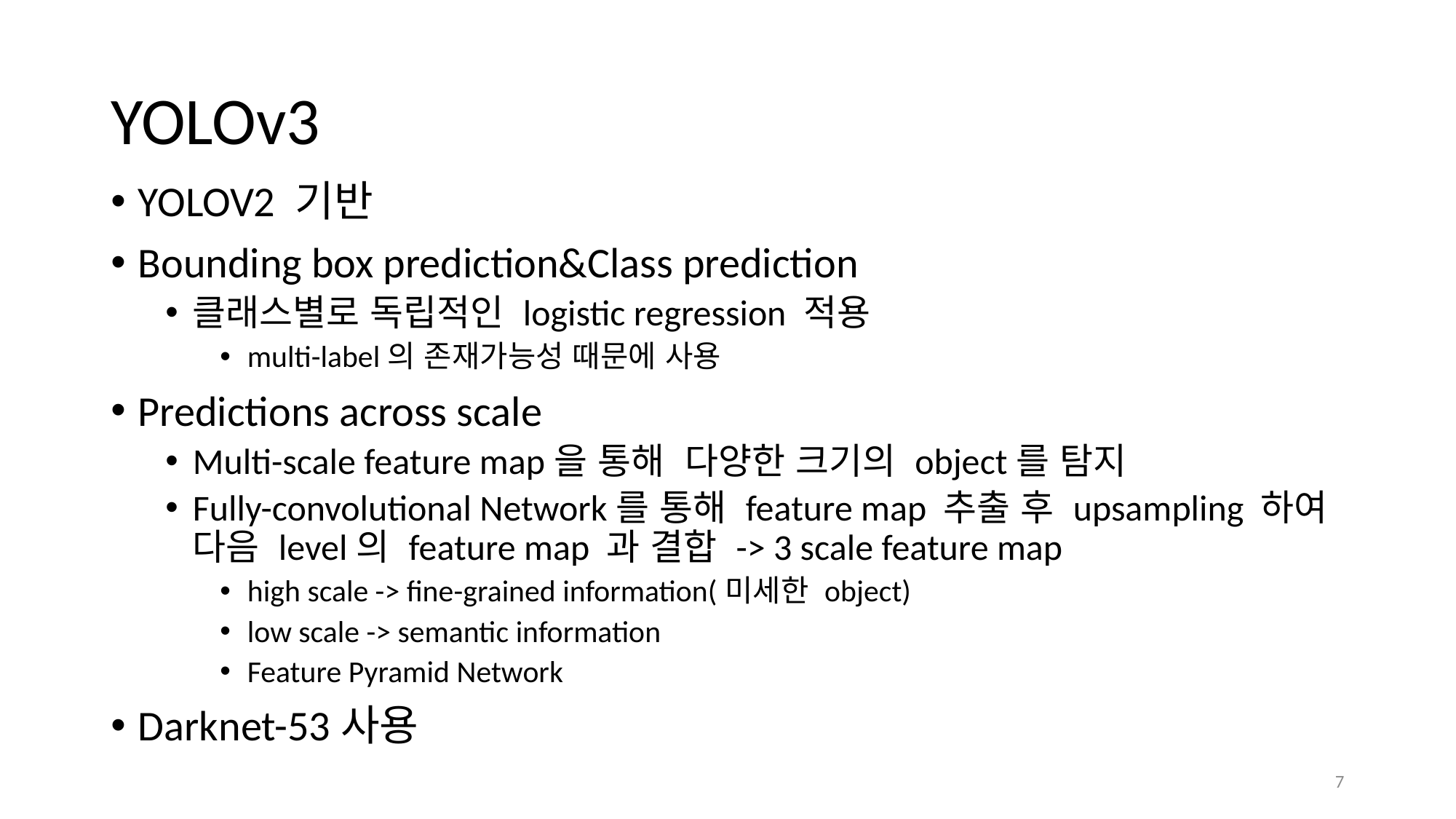

# YOLOv3
YOLOV2 기반
Bounding box prediction&Class prediction
클래스별로 독립적인 logistic regression 적용
multi-label의 존재가능성 때문에 사용
Predictions across scale
Multi-scale feature map을 통해  다양한 크기의 object를 탐지
Fully-convolutional Network를 통해 feature map 추출 후 upsampling 하여 다음 level의 feature map 과 결합 -> 3 scale feature map
high scale -> fine-grained information(미세한 object)
low scale -> semantic information
Feature Pyramid Network
Darknet-53사용
7